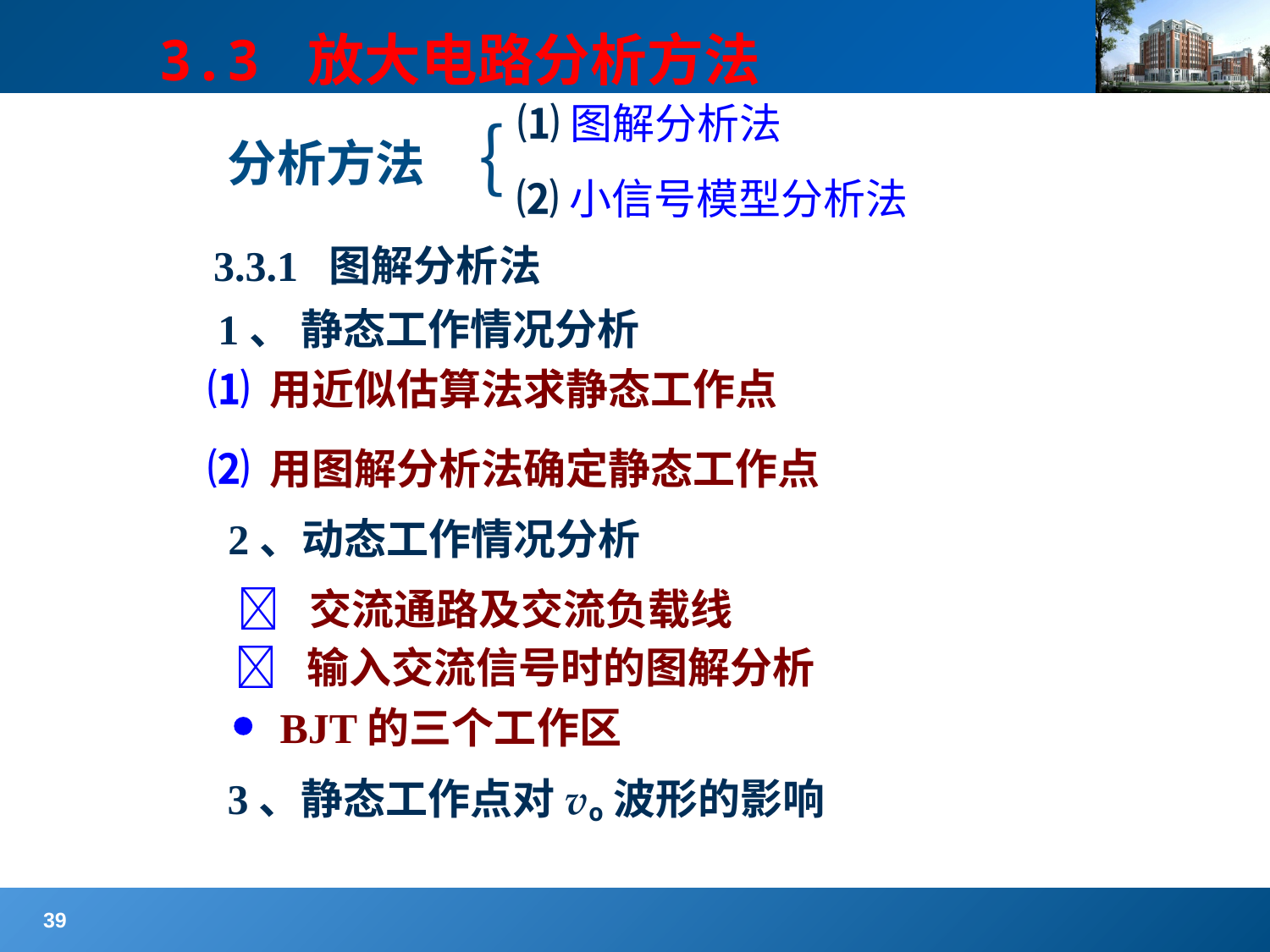

#
3.3 放大电路分析方法
⑴图解分析法
｛
分析方法
 ⑵小信号模型分析法
3.3.1  图解分析法
 1、 静态工作情况分析
⑴ 用近似估算法求静态工作点
⑵ 用图解分析法确定静态工作点
 2、动态工作情况分析
•  交流通路及交流负载线
•  输入交流信号时的图解分析
•  BJT的三个工作区
3、静态工作点对vo波形的影响